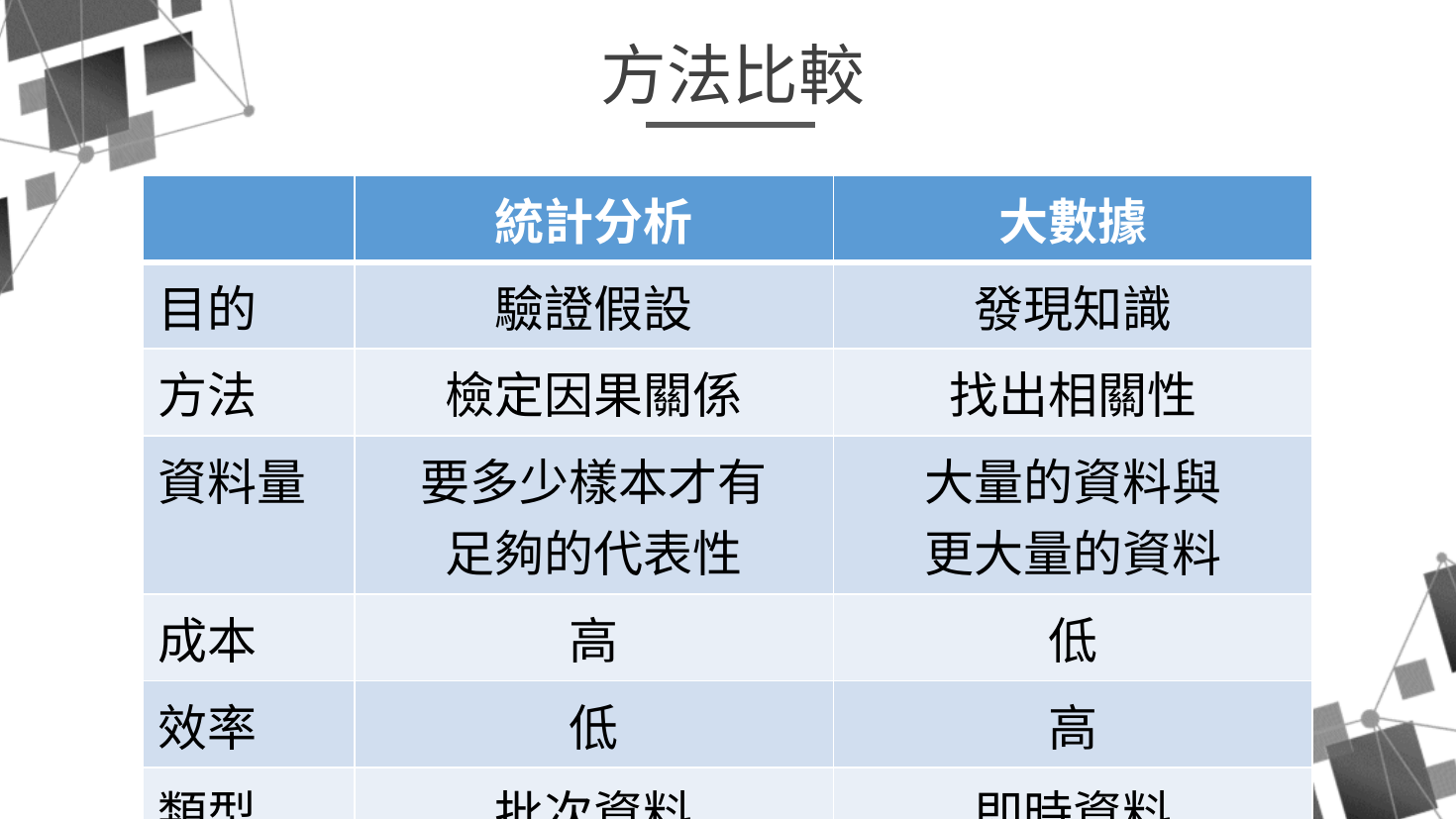

方法比較
|  | 統計分析 | 大數據 |
| --- | --- | --- |
| 目的 | 驗證假設 | 發現知識 |
| 方法 | 檢定因果關係 | 找出相關性 |
| 資料量 | 要多少樣本才有 足夠的代表性 | 大量的資料與 更大量的資料 |
| 成本 | 高 | 低 |
| 效率 | 低 | 高 |
| 類型 | 批次資料 | 即時資料 |